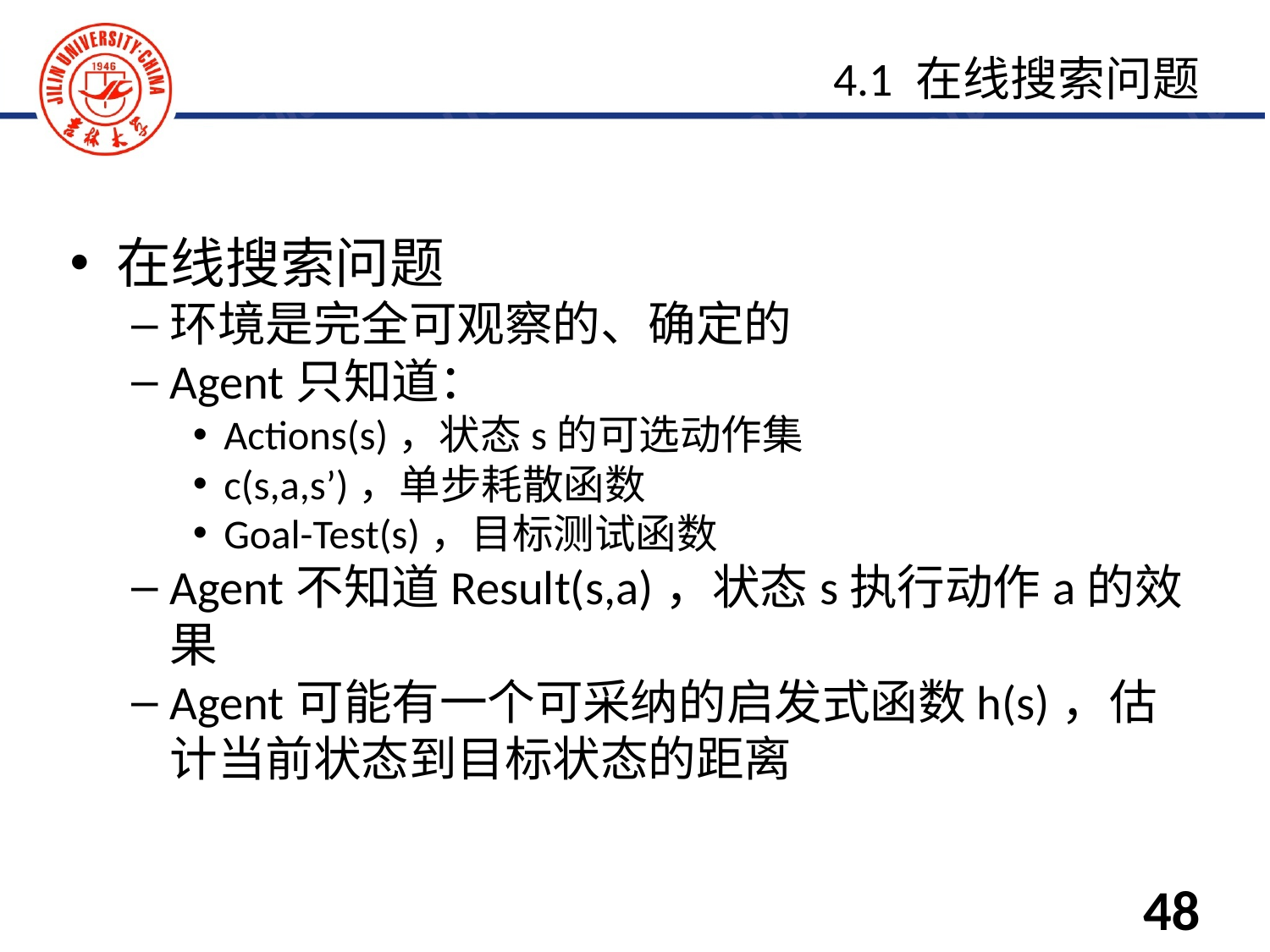

在线搜索问题
环境是完全可观察的、确定的
Agent只知道：
Actions(s)，状态s的可选动作集
c(s,a,s’)，单步耗散函数
Goal-Test(s)，目标测试函数
Agent不知道Result(s,a)，状态s执行动作a的效果
Agent可能有一个可采纳的启发式函数h(s)，估计当前状态到目标状态的距离
4.1 在线搜索问题
48